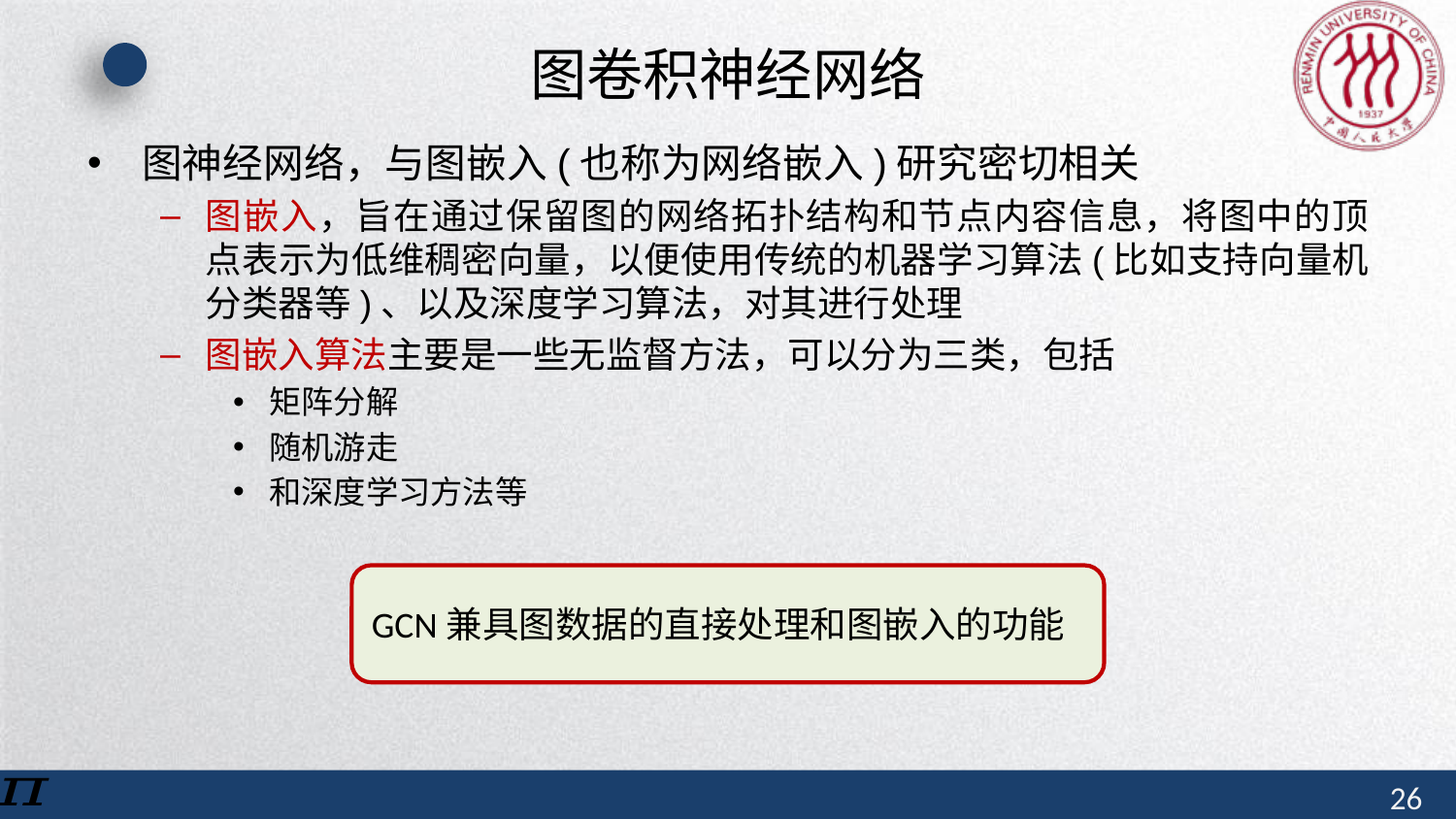

# 图卷积神经网络
图神经网络，与图嵌入(也称为网络嵌入)研究密切相关
图嵌入，旨在通过保留图的网络拓扑结构和节点内容信息，将图中的顶点表示为低维稠密向量，以便使用传统的机器学习算法(比如支持向量机分类器等)、以及深度学习算法，对其进行处理
图嵌入算法主要是一些无监督方法，可以分为三类，包括
矩阵分解
随机游走
和深度学习方法等
GCN兼具图数据的直接处理和图嵌入的功能